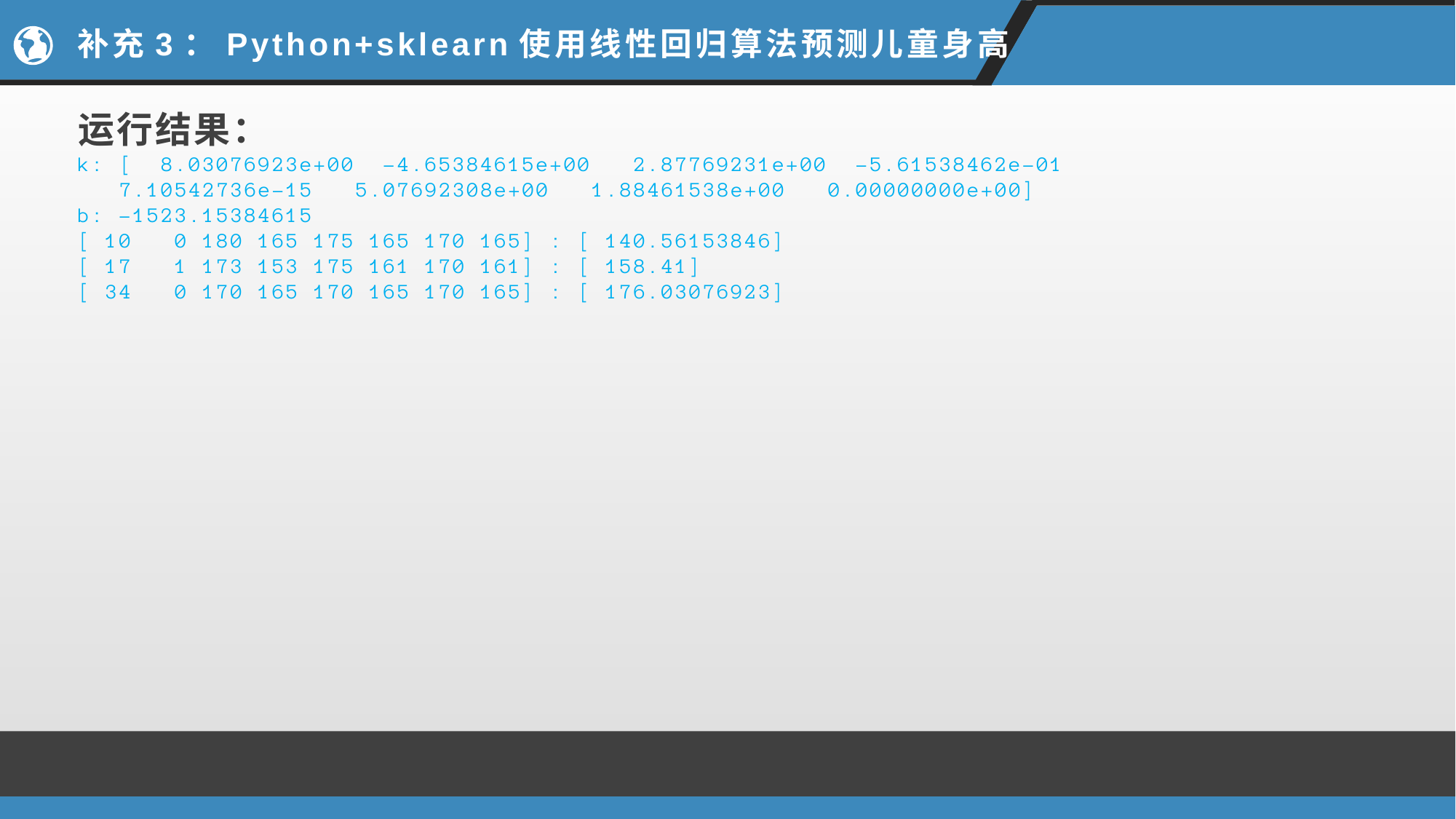

# 补充3：Python+sklearn使用线性回归算法预测儿童身高

运行结果：
k: [  8.03076923e+00  -4.65384615e+00   2.87769231e+00  -5.61538462e-01
   7.10542736e-15   5.07692308e+00   1.88461538e+00   0.00000000e+00]
b: -1523.15384615
[ 10   0 180 165 175 165 170 165] : [ 140.56153846]
[ 17   1 173 153 175 161 170 161] : [ 158.41]
[ 34   0 170 165 170 165 170 165] : [ 176.03076923]